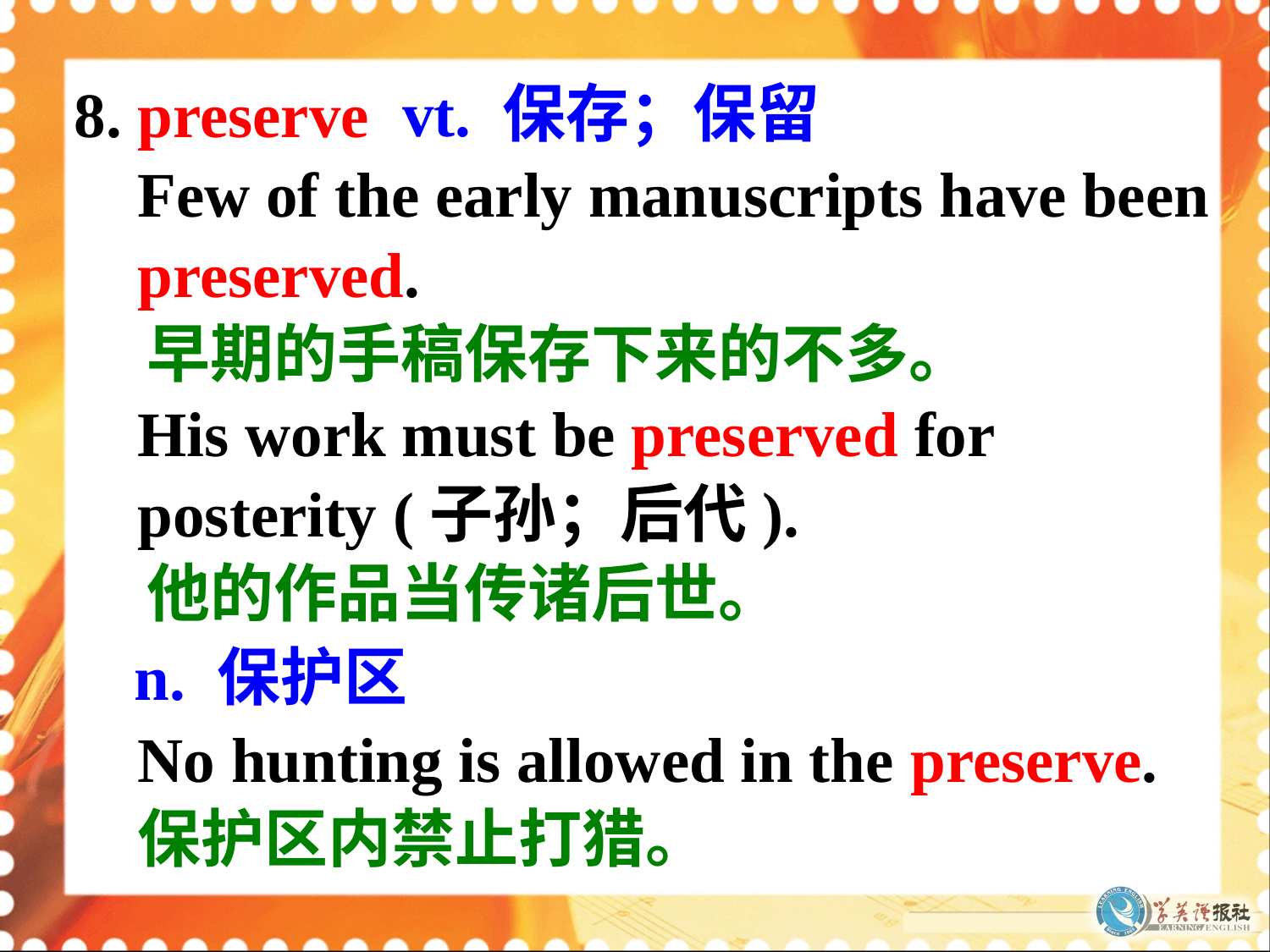

8. preserve
    Few of the early manuscripts have been
    preserved.
    早期的手稿保存下来的不多。
    His work must be preserved for
    posterity (子孙；后代).
    他的作品当传诸后世。
vt. 保存；保留
n. 保护区
No hunting is allowed in the preserve.
保护区内禁止打猎。